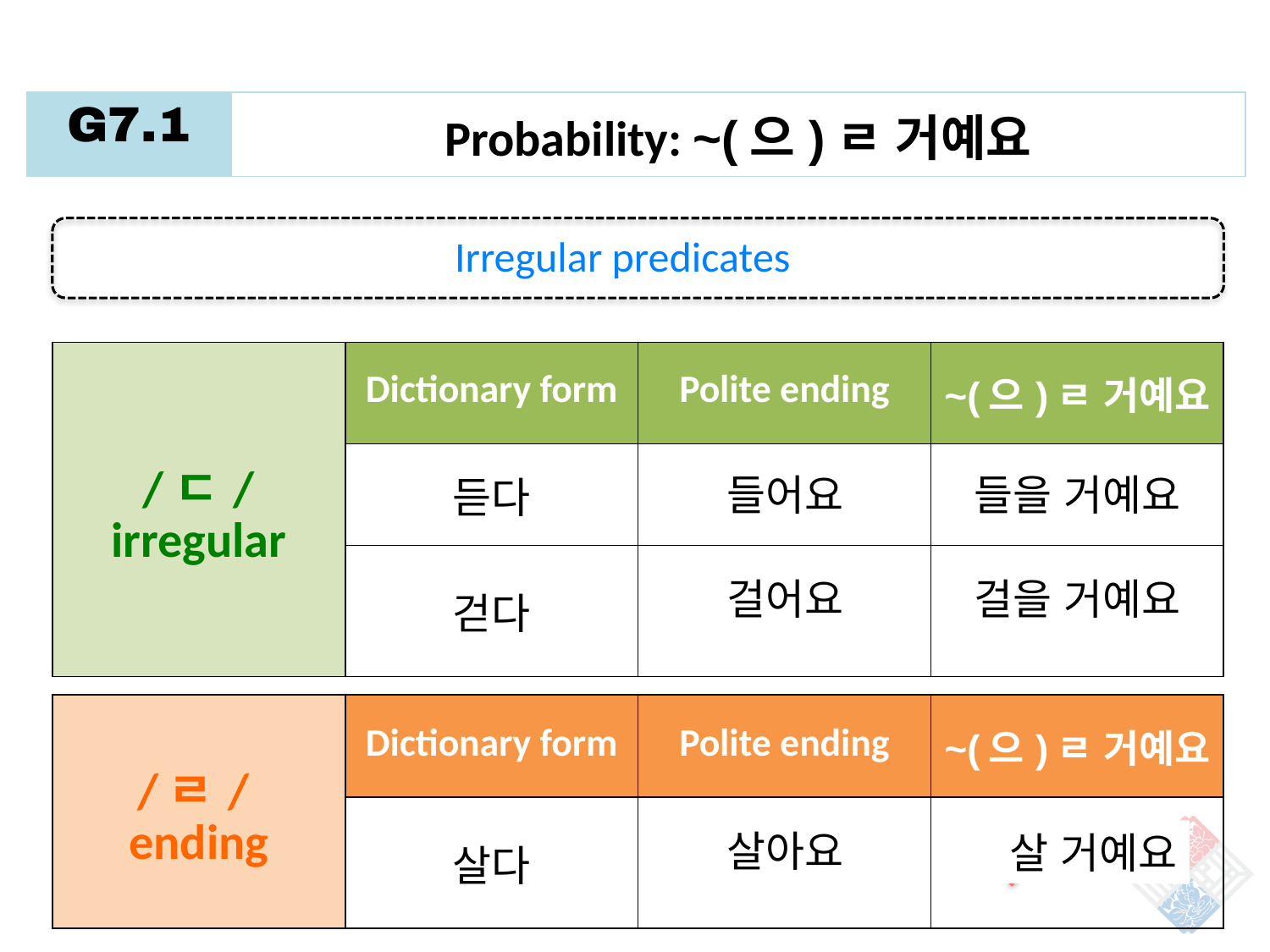

| G7.1 | Probability: ~(으)ㄹ 거예요 |
| --- | --- |

Irregular predicates
| /ㄷ/ irregular | Dictionary form | Polite ending | ~(으)ㄹ 거예요 |
| --- | --- | --- | --- |
|  | 듣다 |  |  |
|  | 걷다 |  |  |
들어요
들을 거예요
걸어요
걸을 거예요
| /ㄹ/ ending | Dictionary form | Polite ending | ~(으)ㄹ 거예요 |
| --- | --- | --- | --- |
|  | 살다 |  |  |
살아요
살을 거예요
   살 거예요